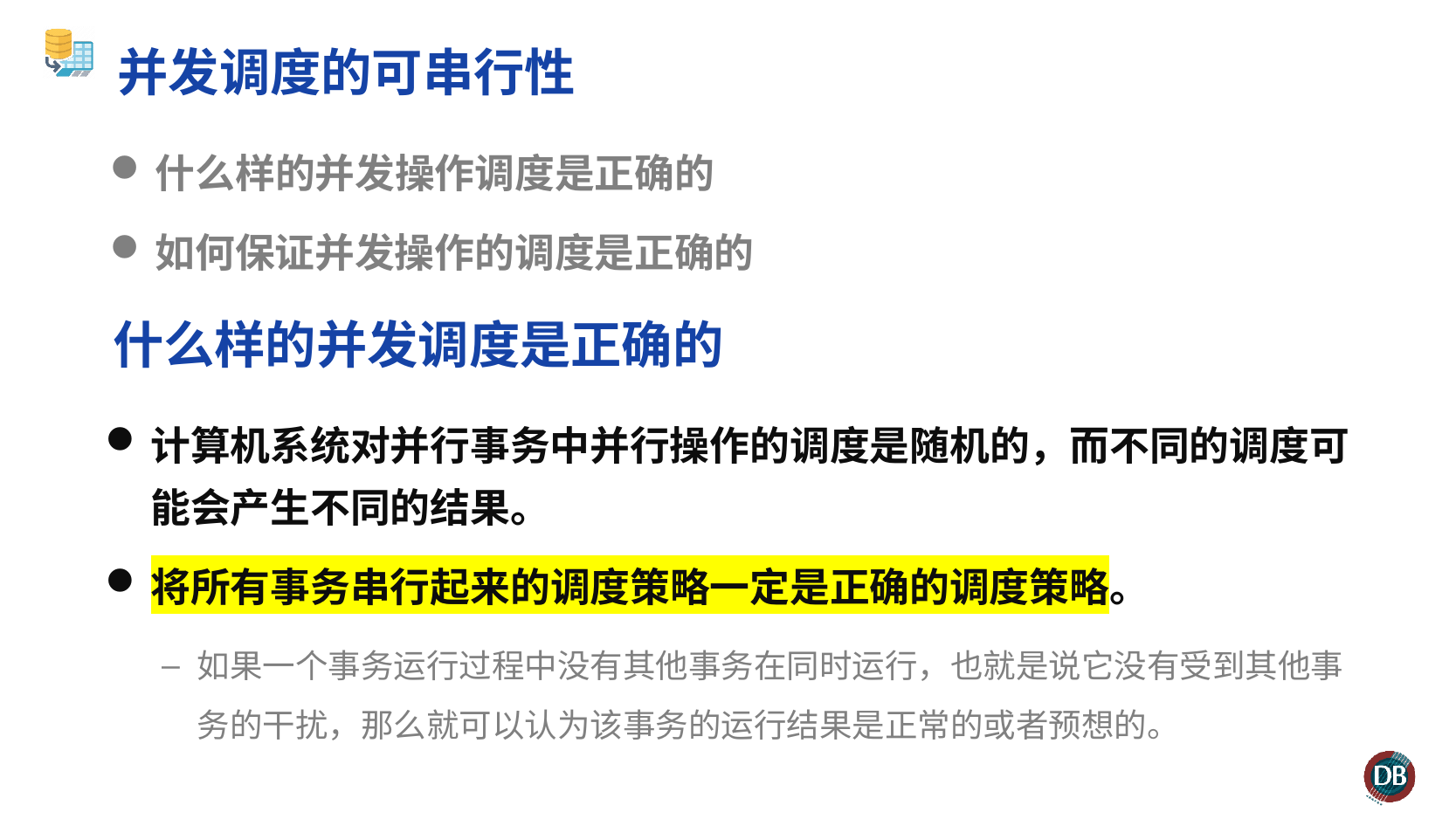

并发调度的可串行性
什么样的并发操作调度是正确的
如何保证并发操作的调度是正确的

# 什么样的并发调度是正确的
计算机系统对并行事务中并行操作的调度是随机的，而不同的调度可能会产生不同的结果。
将所有事务串行起来的调度策略一定是正确的调度策略。
如果一个事务运行过程中没有其他事务在同时运行，也就是说它没有受到其他事务的干扰，那么就可以认为该事务的运行结果是正常的或者预想的。